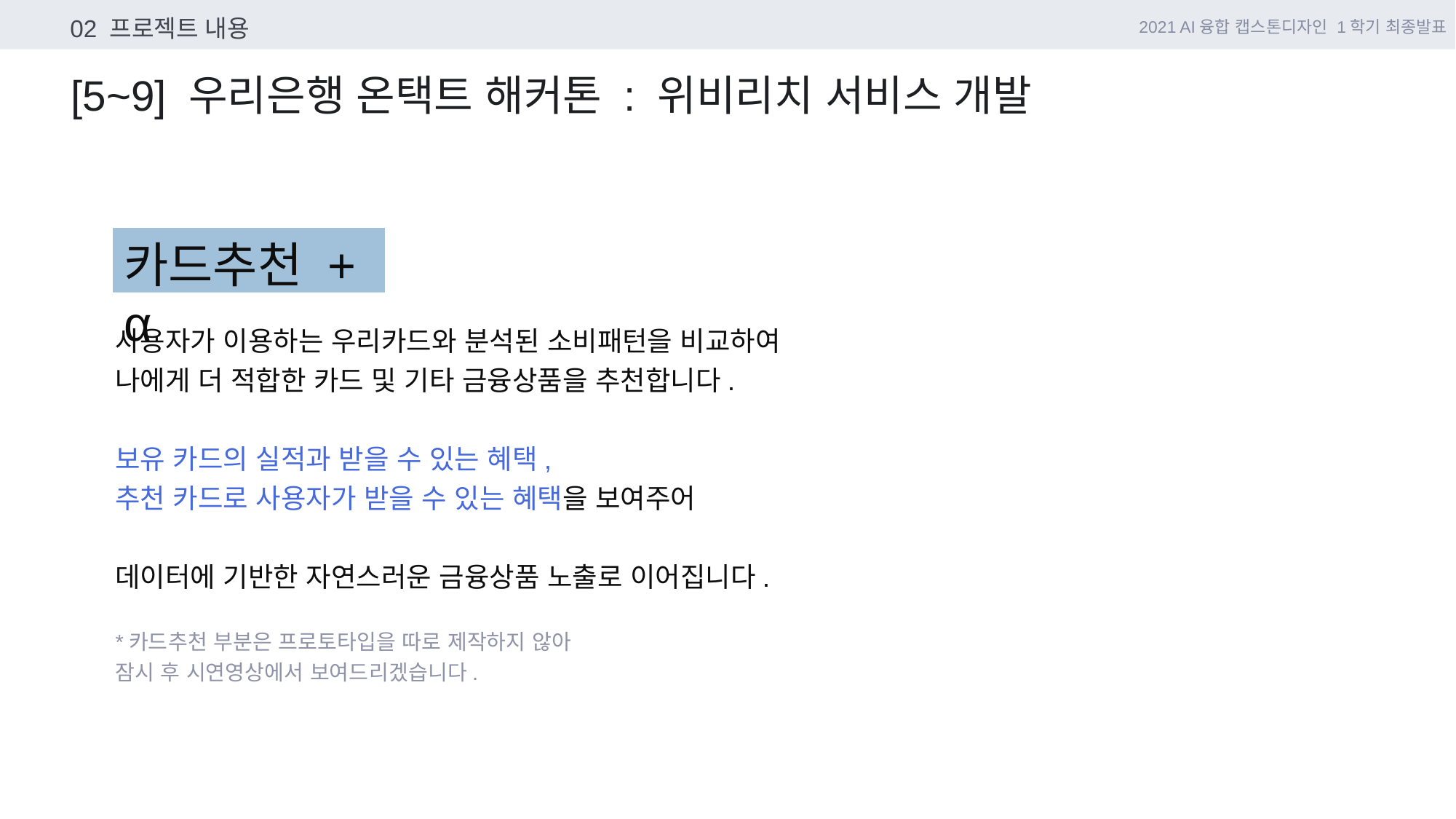

02 프로젝트 내용
2021 AI융합 캡스톤디자인 1학기 최종발표
[5~9] 우리은행 온택트 해커톤 : 위비리치 서비스 개발

카드추천 + α
사용자가 이용하는 우리카드와 분석된 소비패턴을 비교하여
나에게 더 적합한 카드 및 기타 금융상품을 추천합니다.

보유 카드의 실적과 받을 수 있는 혜택,
추천 카드로 사용자가 받을 수 있는 혜택을 보여주어

데이터에 기반한 자연스러운 금융상품 노출로 이어집니다.

*카드추천 부분은 프로토타입을 따로 제작하지 않아
잠시 후 시연영상에서 보여드리겠습니다.